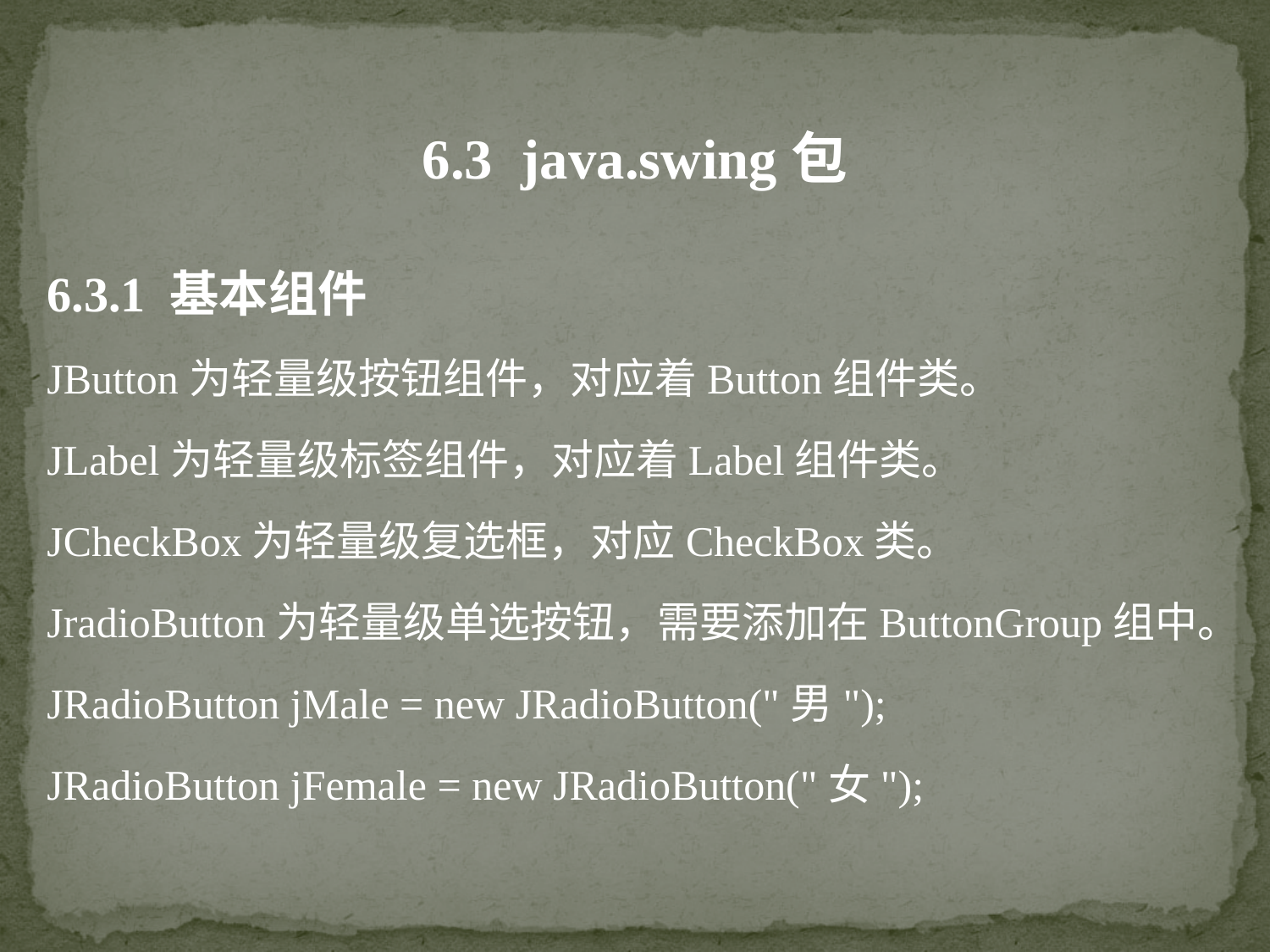

6.3  java.swing包
6.3.1 基本组件
JButton为轻量级按钮组件，对应着Button组件类。
JLabel为轻量级标签组件，对应着Label组件类。
JCheckBox为轻量级复选框，对应CheckBox类。
JradioButton为轻量级单选按钮，需要添加在ButtonGroup组中。
JRadioButton jMale = new JRadioButton("男");
JRadioButton jFemale = new JRadioButton("女");